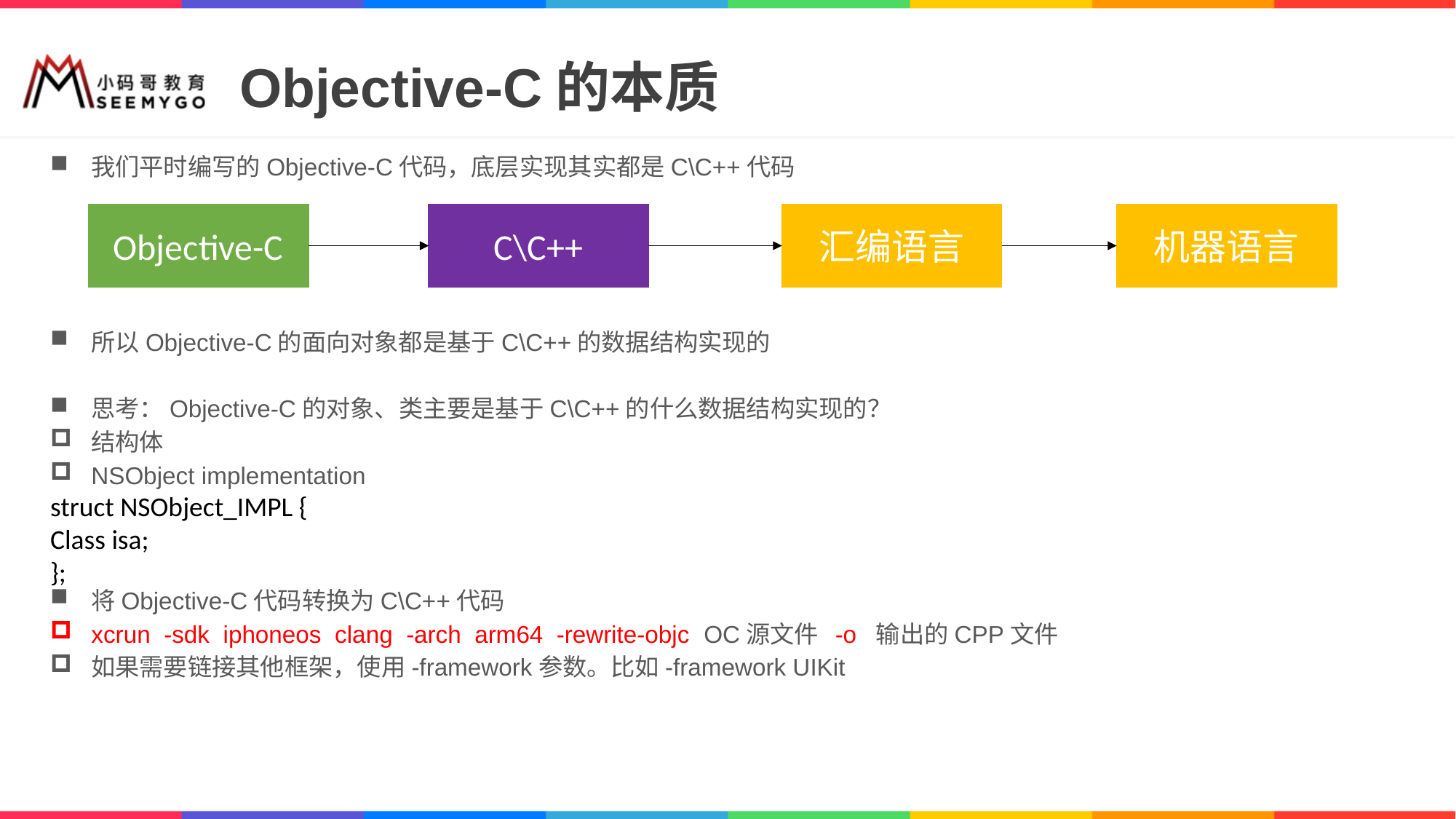

# Objective-C的本质
我们平时编写的Objective-C代码，底层实现其实都是C\C++代码
Objective-C
C\C++
汇编语言
机器语言
所以Objective-C的面向对象都是基于C\C++的数据结构实现的

思考：Objective-C的对象、类主要是基于C\C++的什么数据结构实现的？
结构体
NSObject implementation
struct NSObject_IMPL {
Class isa;
};

将Objective-C代码转换为C\C++代码
xcrun  -sdk  iphoneos  clang  -arch  arm64  -rewrite-objc  OC源文件  -o  输出的CPP文件
如果需要链接其他框架，使用-framework参数。比如-framework UIKit